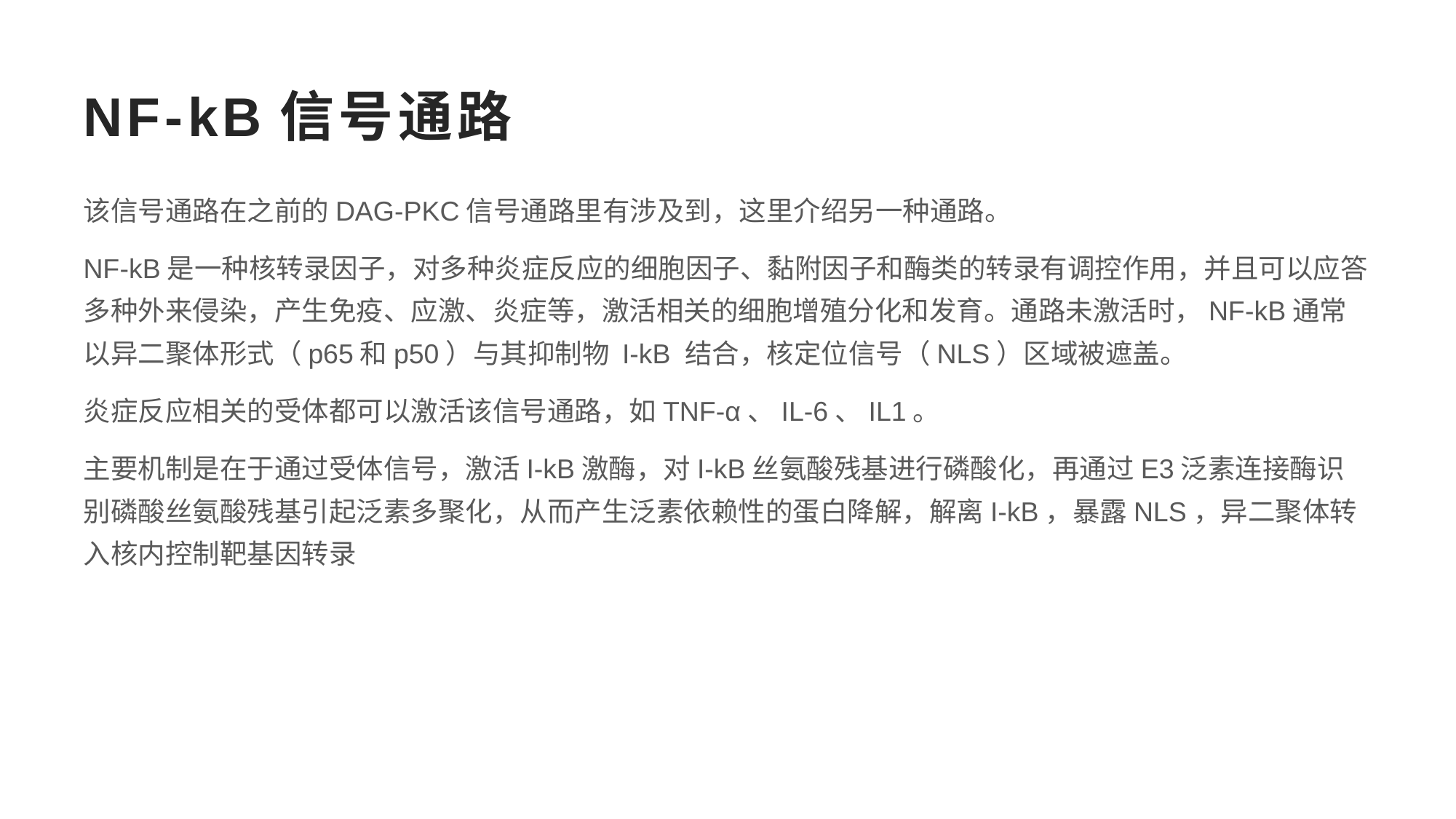

# NF-kB信号通路
该信号通路在之前的DAG-PKC信号通路里有涉及到，这里介绍另一种通路。
NF-kB是一种核转录因子，对多种炎症反应的细胞因子、黏附因子和酶类的转录有调控作用，并且可以应答多种外来侵染，产生免疫、应激、炎症等，激活相关的细胞增殖分化和发育。通路未激活时，NF-kB通常以异二聚体形式（p65和p50）与其抑制物 I-kB 结合，核定位信号（NLS）区域被遮盖。
炎症反应相关的受体都可以激活该信号通路，如TNF-α、IL-6、IL1。
主要机制是在于通过受体信号，激活I-kB激酶，对I-kB丝氨酸残基进行磷酸化，再通过E3泛素连接酶识别磷酸丝氨酸残基引起泛素多聚化，从而产生泛素依赖性的蛋白降解，解离I-kB，暴露NLS，异二聚体转入核内控制靶基因转录